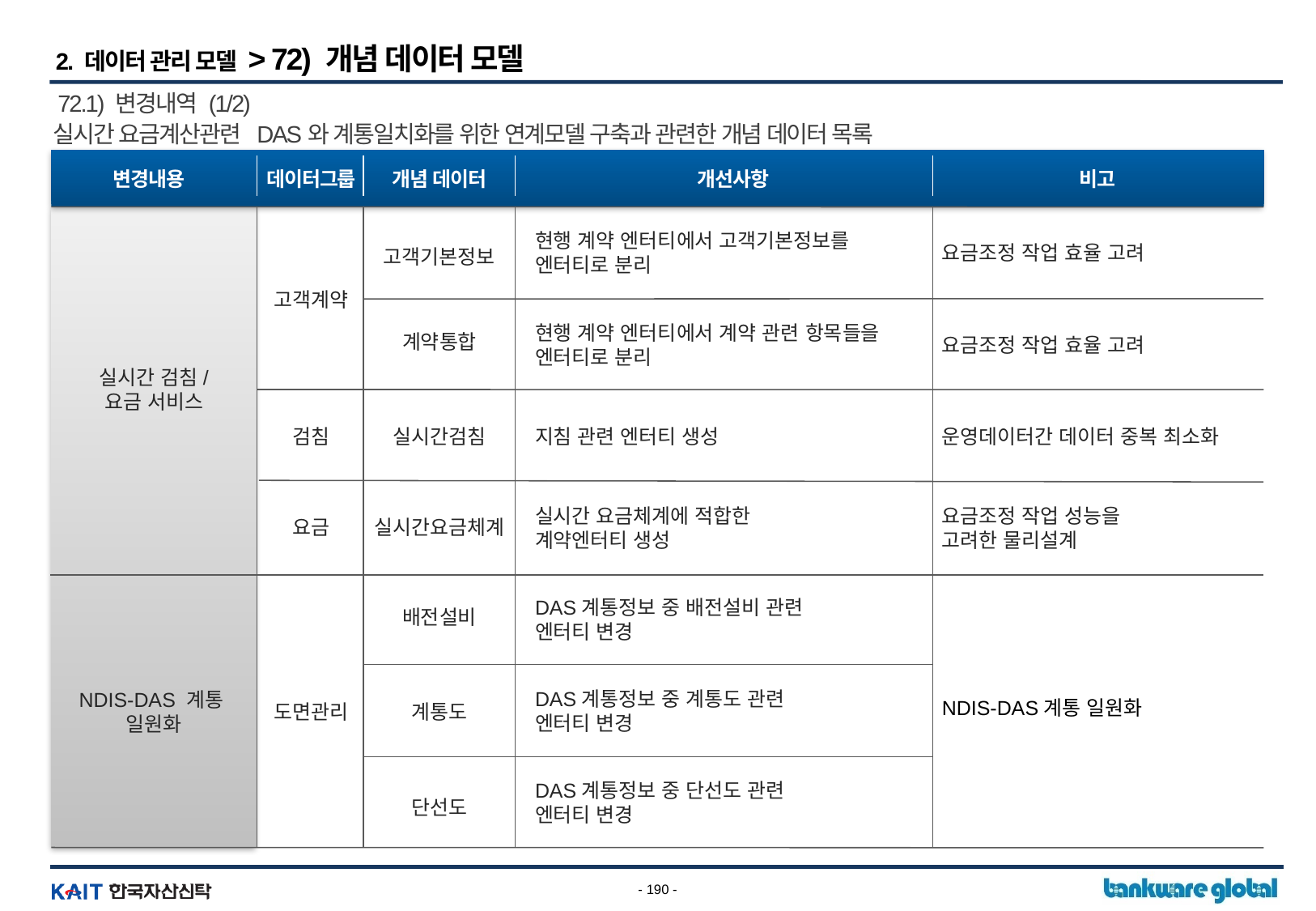

2. 데이터 관리 모델 > 72) 개념 데이터 모델
72.1) 변경내역 (1/2)
실시간 요금계산관련  DAS와 계통일치화를 위한 연계모델 구축과 관련한 개념 데이터 목록

변경내용
데이터그룹
개념 데이터
개선사항
비고
현행 계약 엔터티에서 고객기본정보를
엔터티로 분리
요금조정 작업 효율 고려

실시간 검침/
요금 서비스
고객계약
고객기본정보
현행 계약 엔터티에서 계약 관련 항목들을
엔터티로 분리
요금조정 작업 효율 고려
계약통합
지침 관련 엔터티 생성
운영데이터간 데이터 중복 최소화
검침
실시간검침
실시간 요금체계에 적합한
계약엔터티 생성
요금조정 작업 성능을
고려한 물리설계
요금
실시간요금체계
NDIS-DAS계통 일원화
DAS계통정보 중 배전설비 관련
엔터티 변경
NDIS-DAS 계통
일원화
도면관리
배전설비
DAS계통정보 중 계통도 관련
엔터티 변경
계통도
DAS계통정보 중 단선도 관련
엔터티 변경
단선도